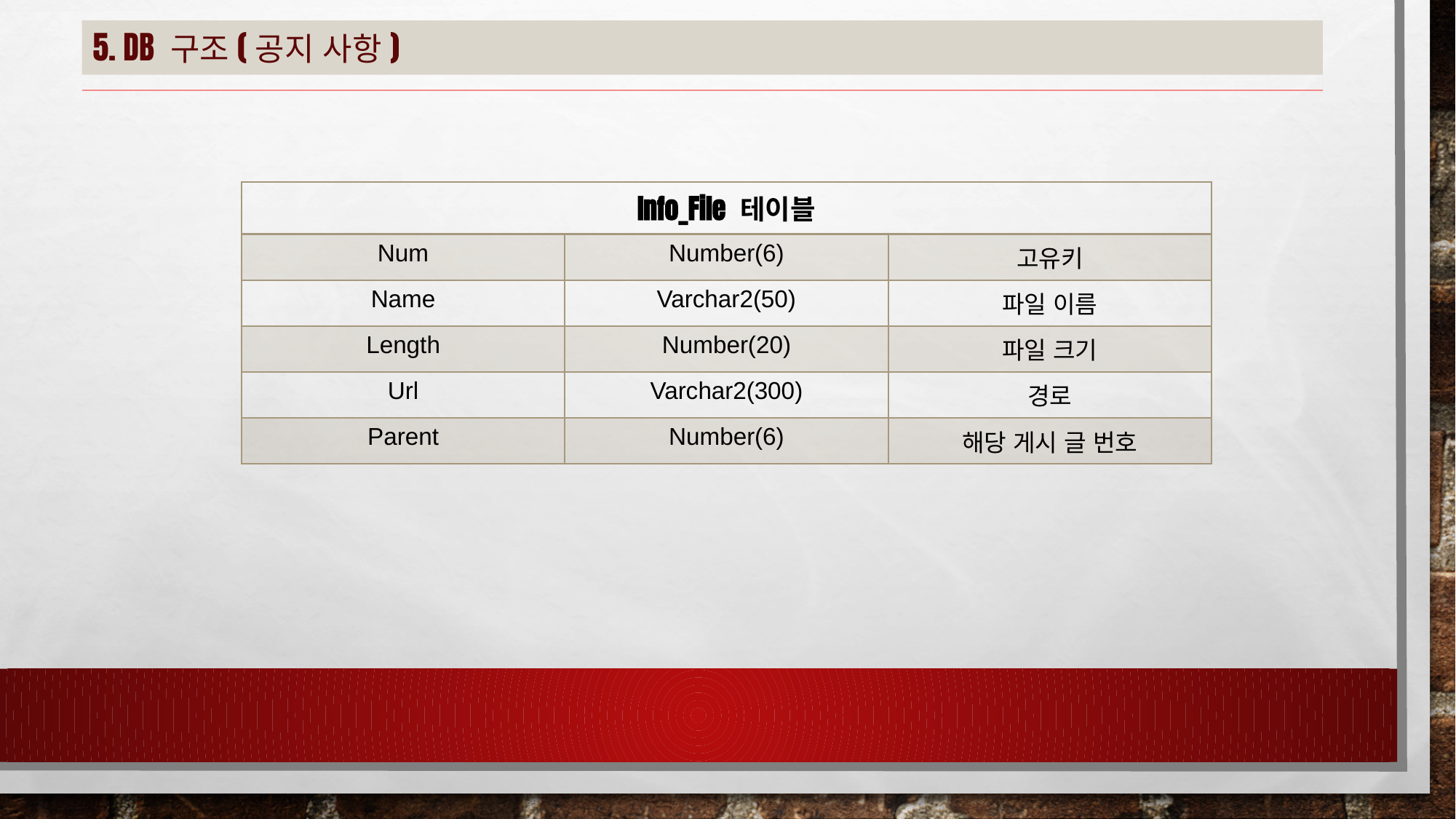

# 5. DB 구조(공지 사항)
| Info\_File 테이블 |  |  |
| --- | --- | --- |
| Num | Number(6) | 고유키 |
| Name | Varchar2(50) | 파일 이름 |
| Length | Number(20) | 파일 크기 |
| Url | Varchar2(300) | 경로 |
| Parent | Number(6) | 해당 게시 글 번호 |